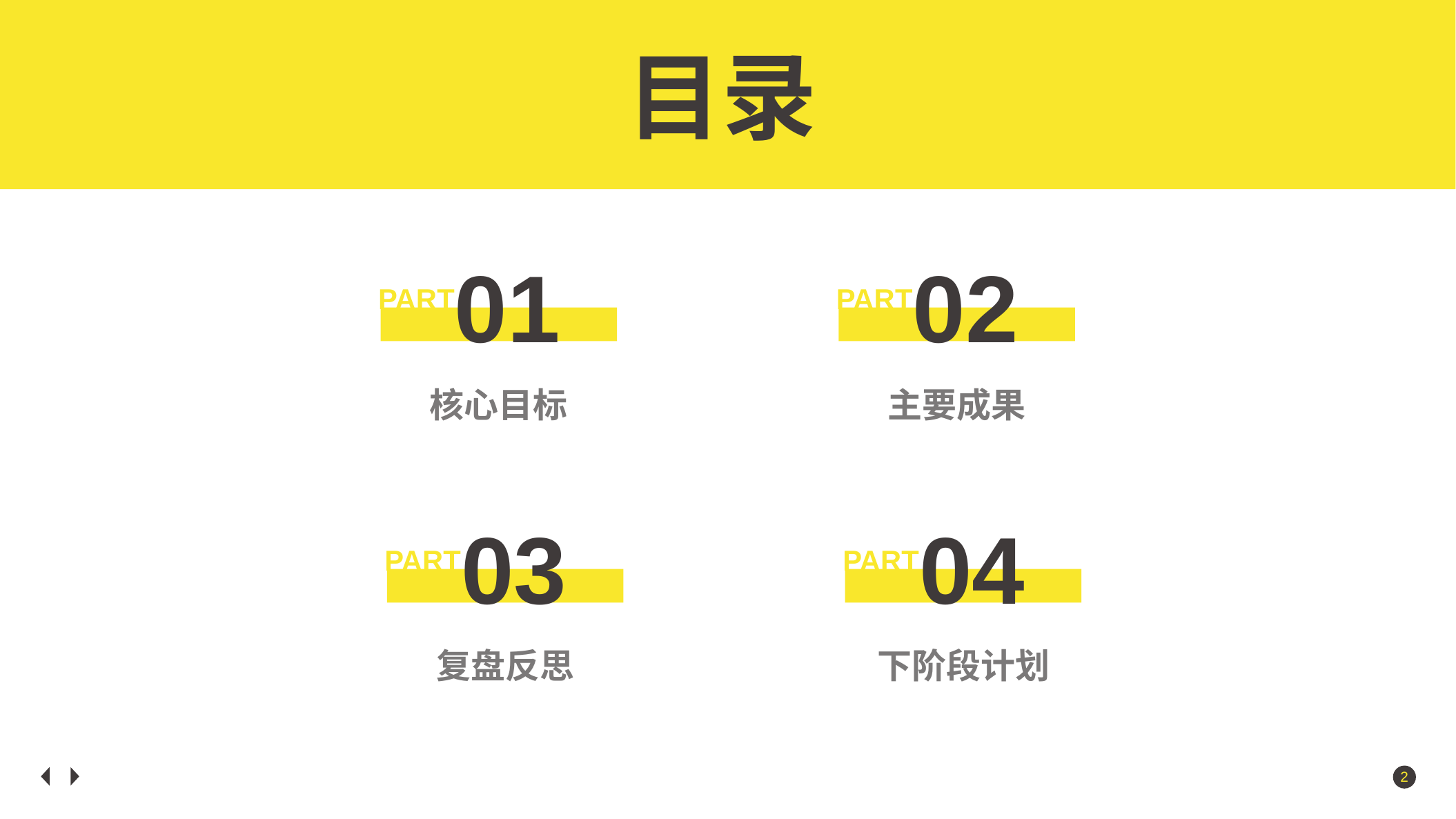

目录
01
PART

核心目标
02
PART

主要成果
03
PART

复盘反思
04
PART

下阶段计划
2